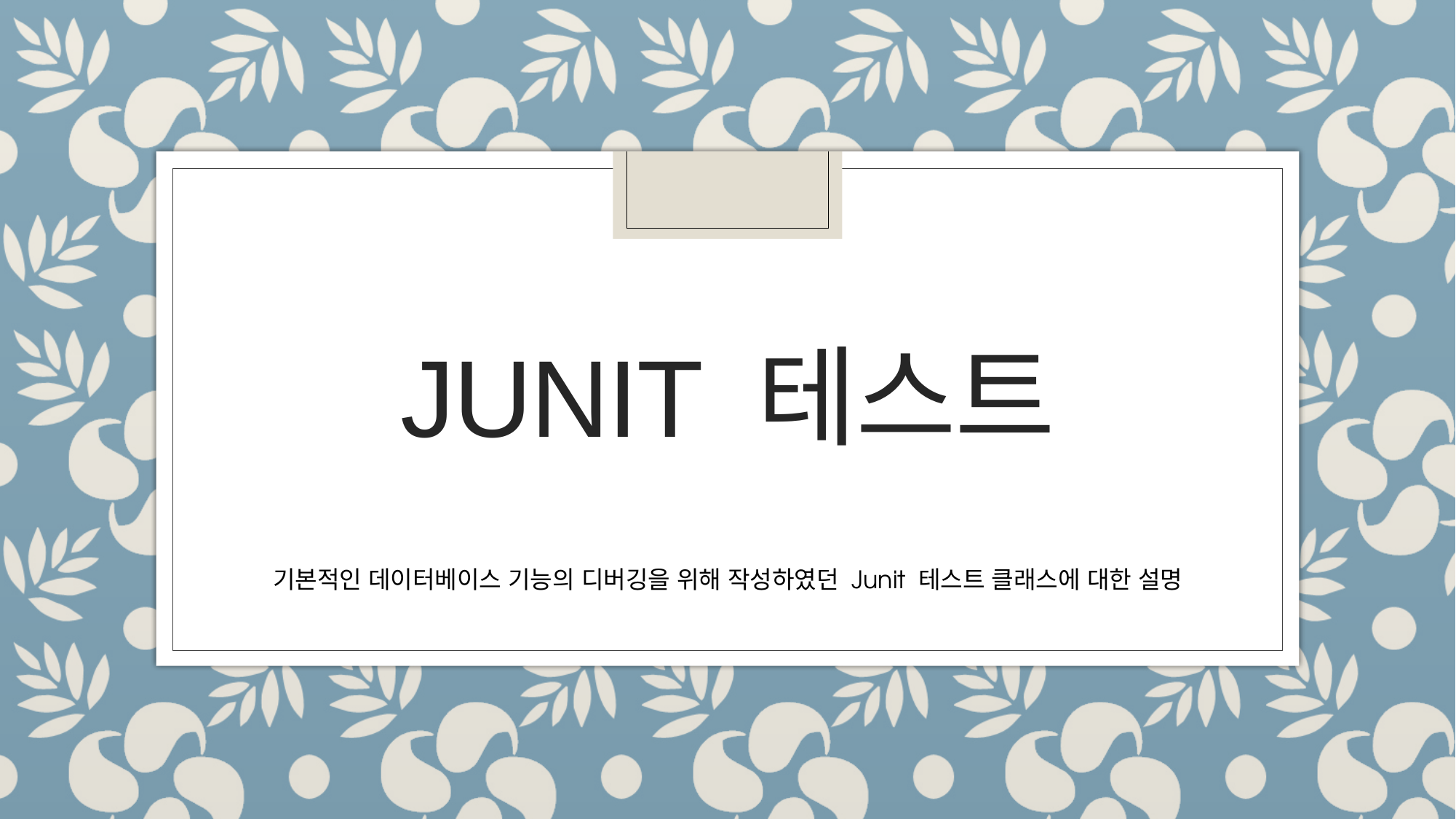

# Junit 테스트
기본적인 데이터베이스 기능의 디버깅을 위해 작성하였던 Junit 테스트 클래스에 대한 설명